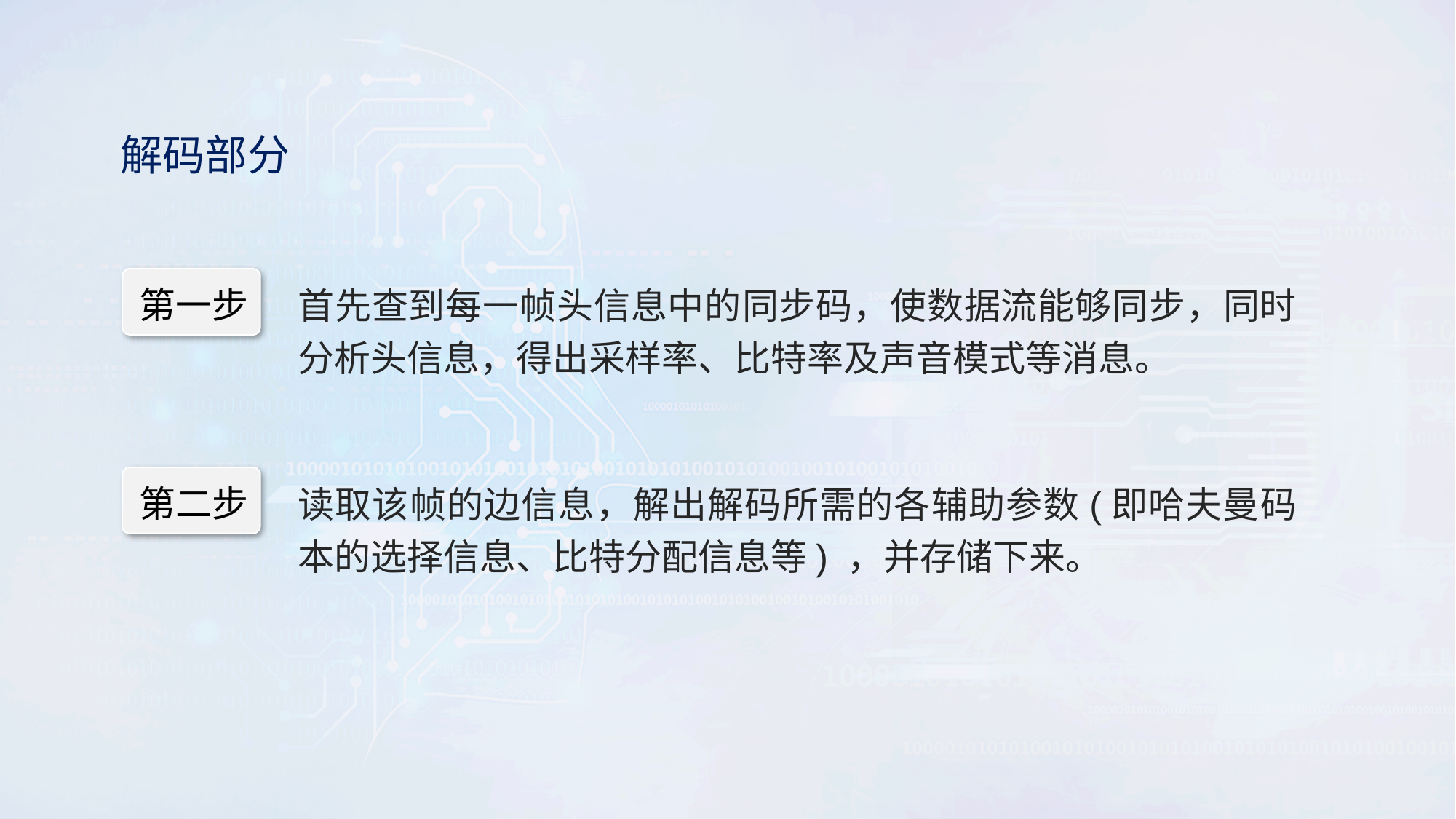

解码部分

第一步
首先查到每一帧头信息中的同步码，使数据流能够同步，同时分析头信息，得出采样率、比特率及声音模式等消息。

第二步
读取该帧的边信息，解出解码所需的各辅助参数(即哈夫曼码本的选择信息、比特分配信息等) ，并存储下来。